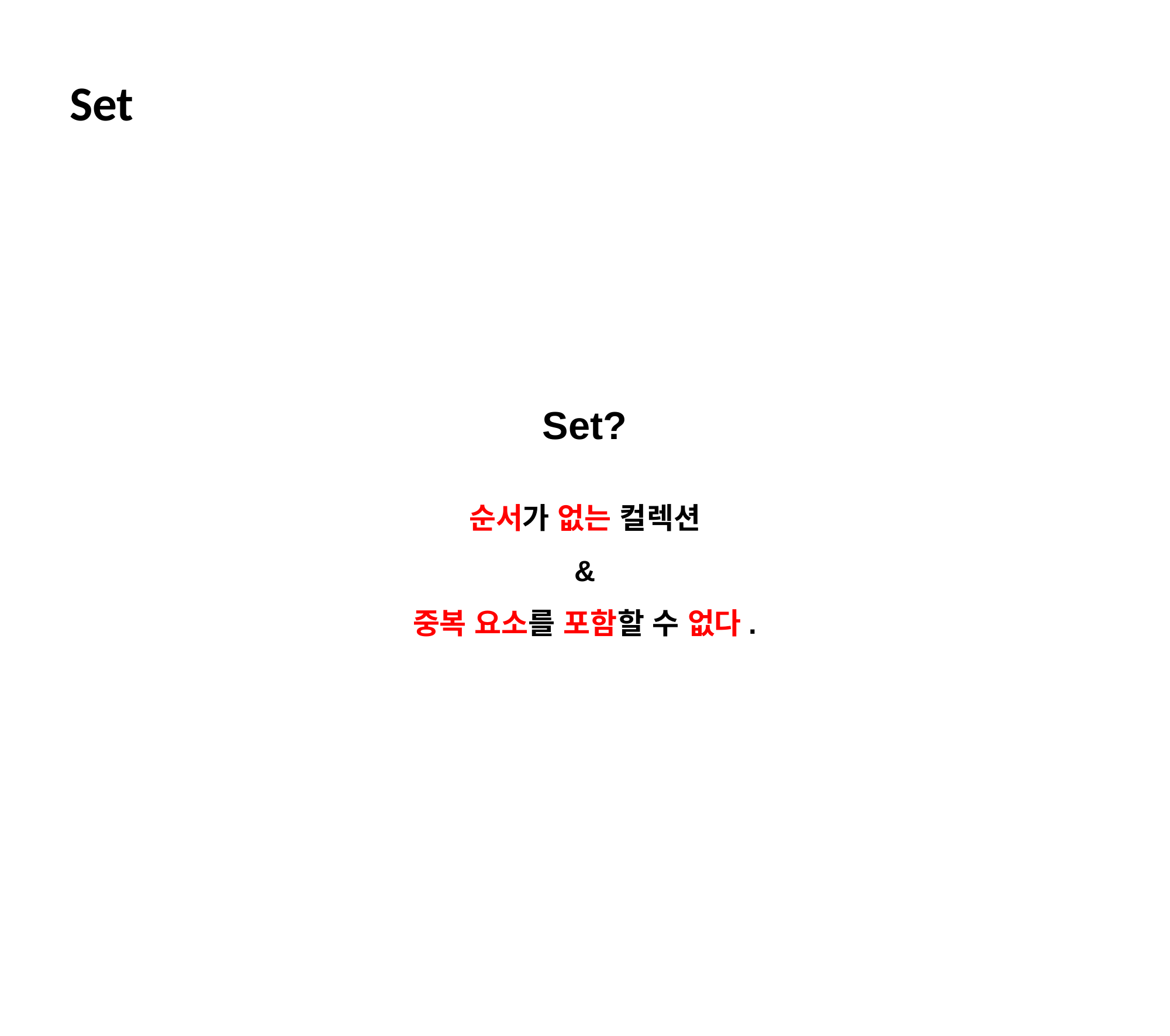

Set
Set?

순서가 없는 컬렉션
&
중복 요소를 포함할 수 없다.